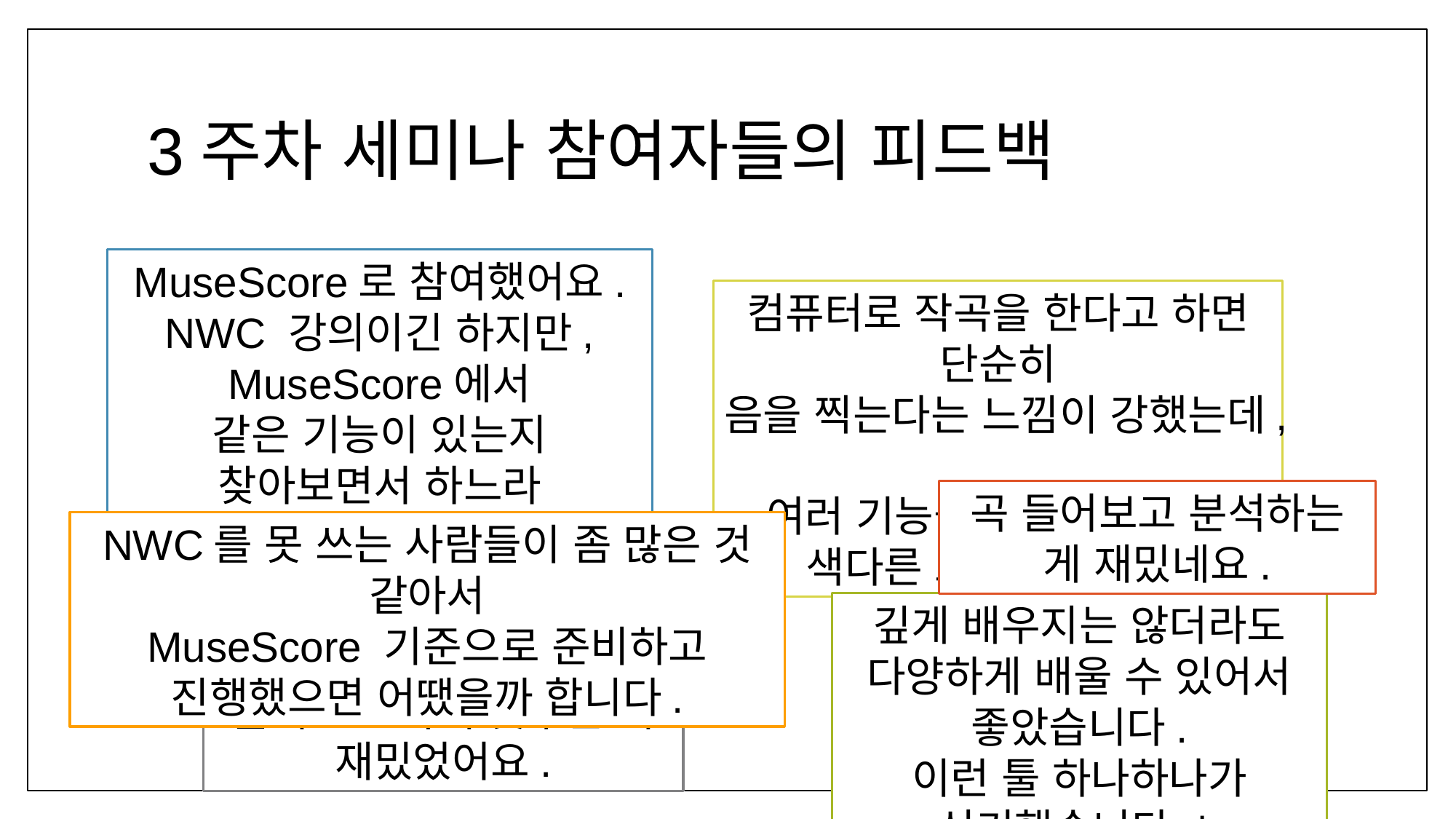

# 3주차 세미나 참여자들의 피드백
MuseScore로 참여했어요.
NWC 강의이긴 하지만, MuseScore에서
같은 기능이 있는지 찾아보면서 하느라
지루하다는 생각은 안 들었어요.
컴퓨터로 작곡을 한다고 하면 단순히
음을 찍는다는 느낌이 강했는데,
여러 기능들을 알게 되어서 색다른 느낌이었어요.
곡 들어보고 분석하는 게 재밌네요.
NWC를 못 쓰는 사람들이 좀 많은 것 같아서
MuseScore 기준으로 준비하고 진행했으면 어땠을까 합니다.
깊게 배우지는 않더라도
다양하게 배울 수 있어서 좋았습니다.
이런 툴 하나하나가 신기했습니다 ㅎ
들어보고 악기 맞추는 거 재밌었어요.